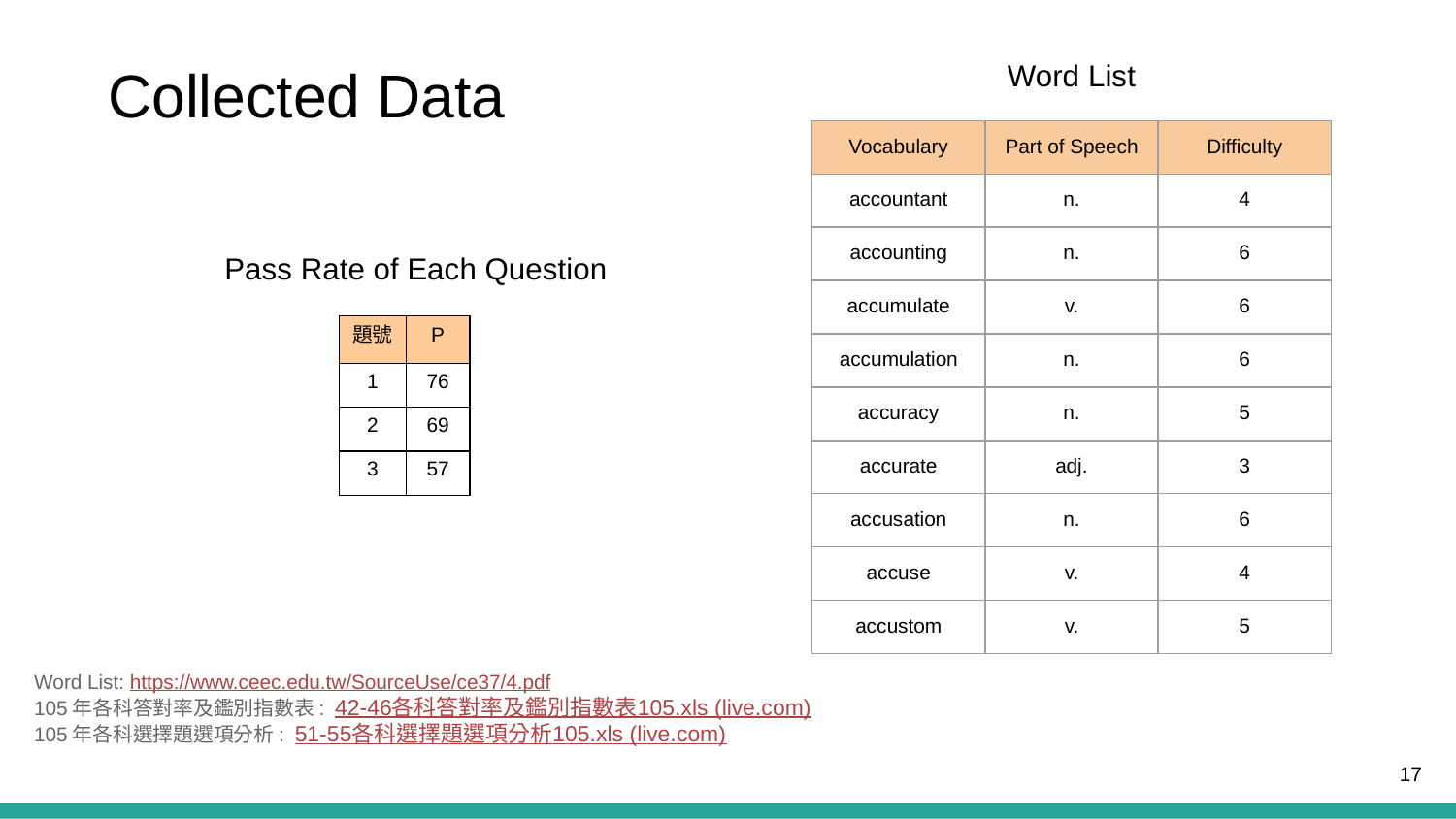

# Collected Data
Word List
| Vocabulary | Part of Speech | Difficulty |
| --- | --- | --- |
| accountant | n. | 4 |
| accounting | n. | 6 |
| accumulate | v. | 6 |
| accumulation | n. | 6 |
| accuracy | n. | 5 |
| accurate | adj. | 3 |
| accusation | n. | 6 |
| accuse | v. | 4 |
| accustom | v. | 5 |
Pass Rate of Each Question
| 題號 | P |
| --- | --- |
| 1 | 76 |
| 2 | 69 |
| 3 | 57 |
Word List: https://www.ceec.edu.tw/SourceUse/ce37/4.pdf
105年各科答對率及鑑別指數表: 42-46各科答對率及鑑別指數表105.xls (live.com)
105年各科選擇題選項分析: 51-55各科選擇題選項分析105.xls (live.com)

17